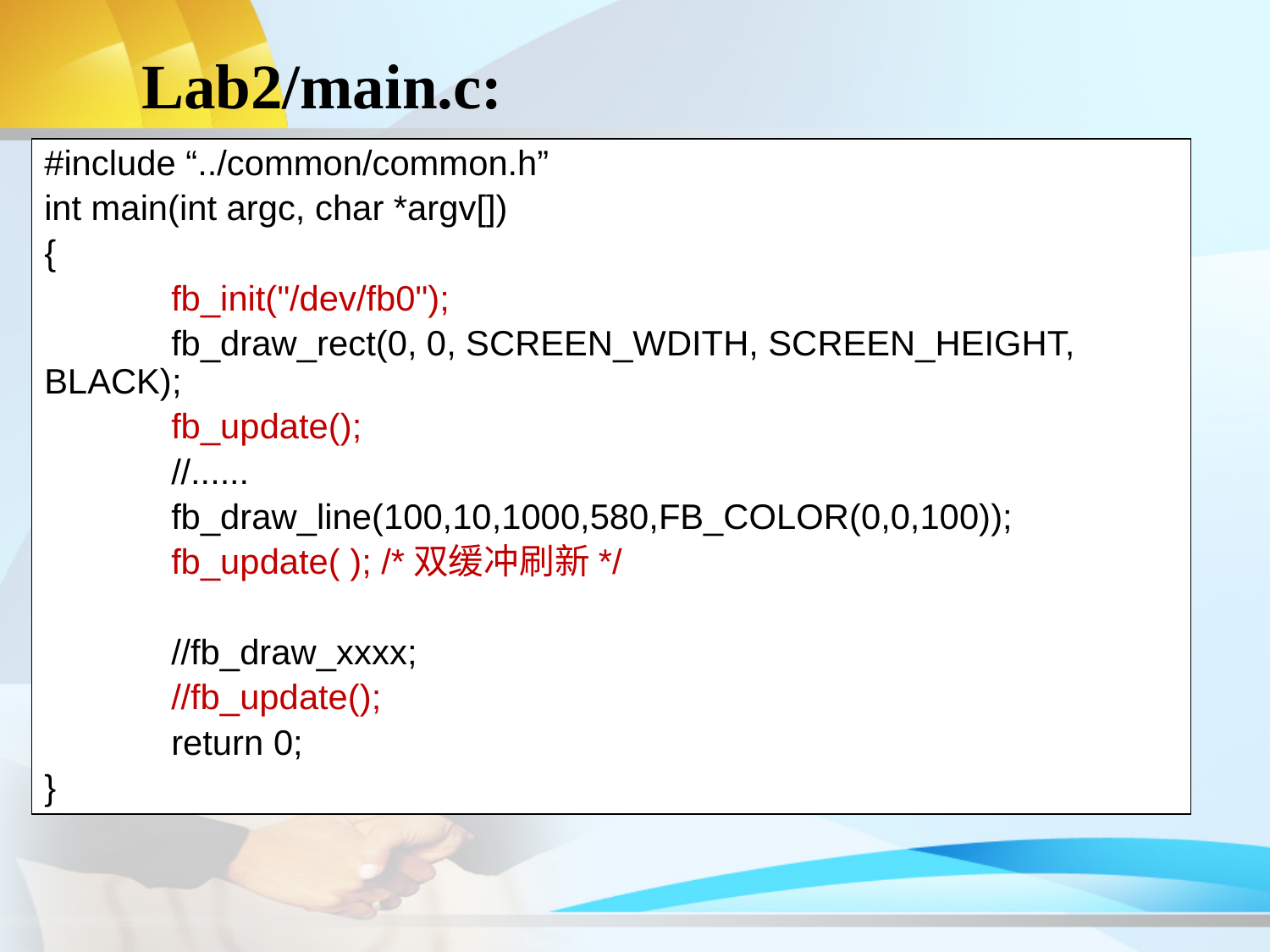

# Lab2/main.c:
#include “../common/common.h”
int main(int argc, char *argv[])
{
	fb_init("/dev/fb0");
	fb_draw_rect(0, 0, SCREEN_WDITH, SCREEN_HEIGHT, BLACK);
	fb_update();
	//......
	fb_draw_line(100,10,1000,580,FB_COLOR(0,0,100));
	fb_update( ); /*双缓冲刷新*/

	//fb_draw_xxxx;
	//fb_update();
	return 0;
}